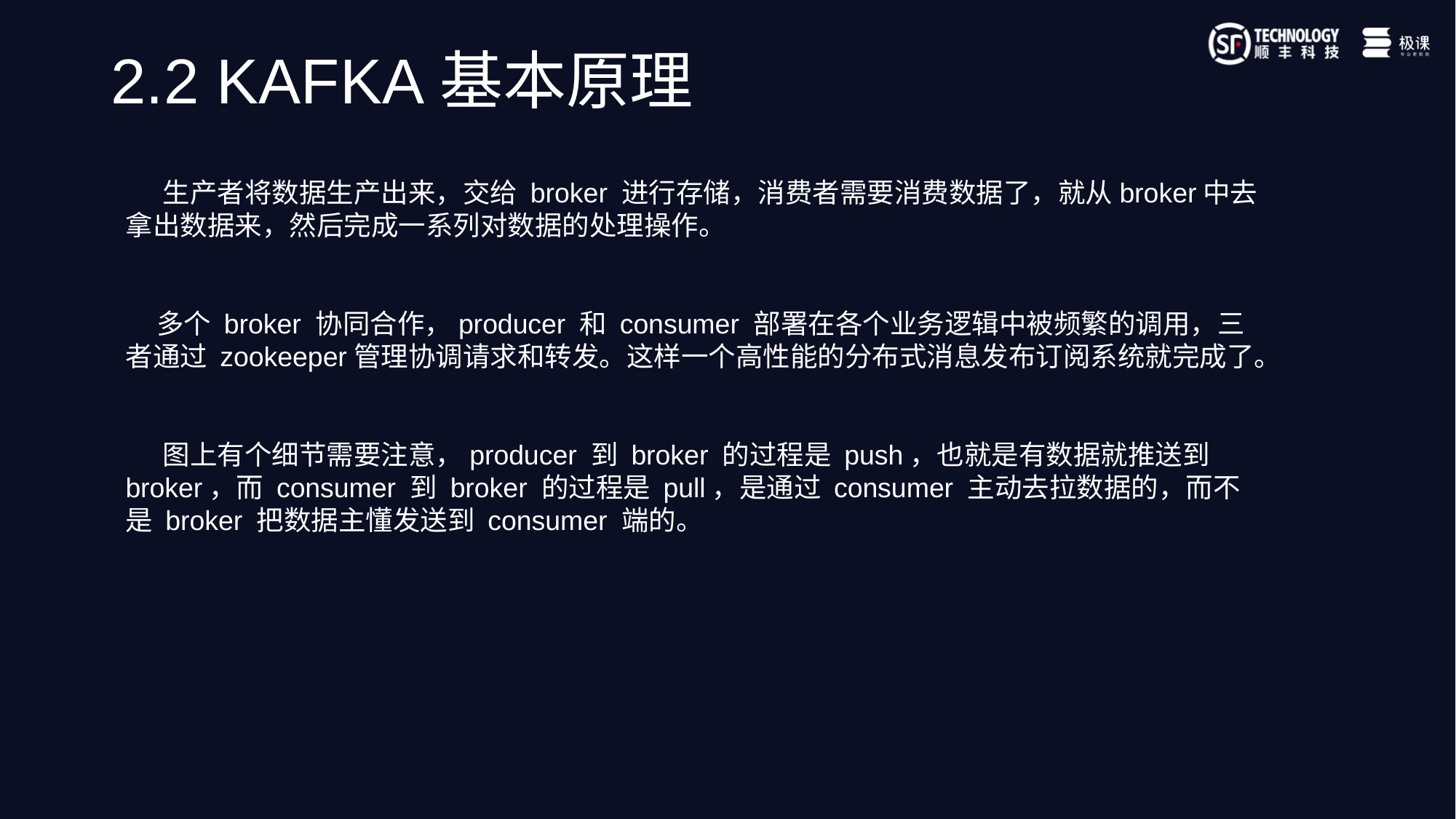

# 2.2 KAFKA基本原理
     生产者将数据生产出来，交给 broker 进行存储，消费者需要消费数据了，就从broker中去拿出数据来，然后完成一系列对数据的处理操作。

    多个 broker 协同合作，producer 和 consumer 部署在各个业务逻辑中被频繁的调用，三者通过 zookeeper管理协调请求和转发。这样一个高性能的分布式消息发布订阅系统就完成了。

     图上有个细节需要注意，producer 到 broker 的过程是 push，也就是有数据就推送到 broker，而 consumer 到 broker 的过程是 pull，是通过 consumer 主动去拉数据的，而不是 broker 把数据主懂发送到 consumer 端的。